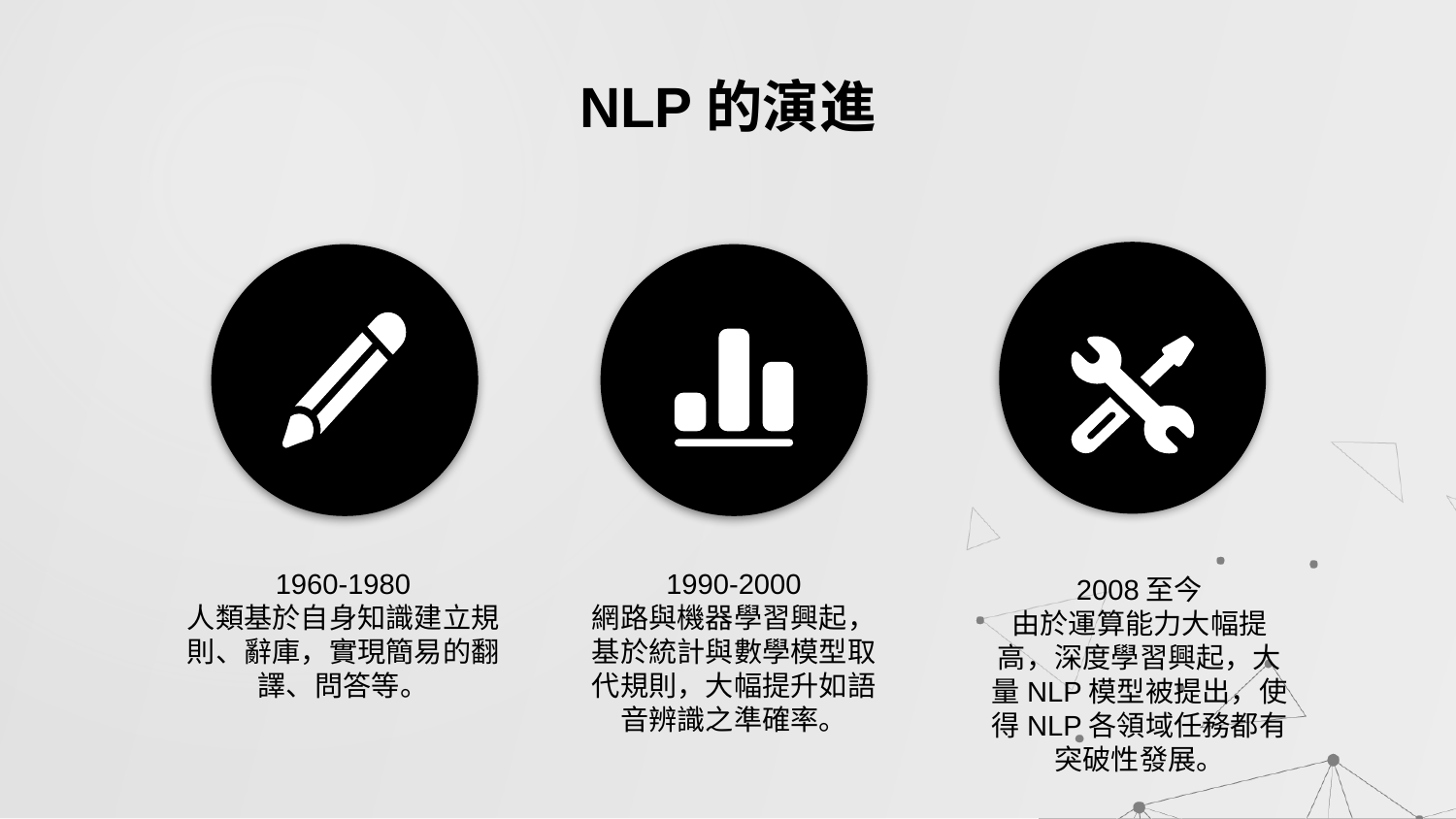

# NLP的演進

1960-1980
人類基於自身知識建立規則、辭庫，實現簡易的翻譯、問答等。
1990-2000
網路與機器學習興起，基於統計與數學模型取代規則，大幅提升如語音辨識之準確率。
2008至今
由於運算能力大幅提高，深度學習興起，大量NLP模型被提出，使得NLP各領域任務都有突破性發展。